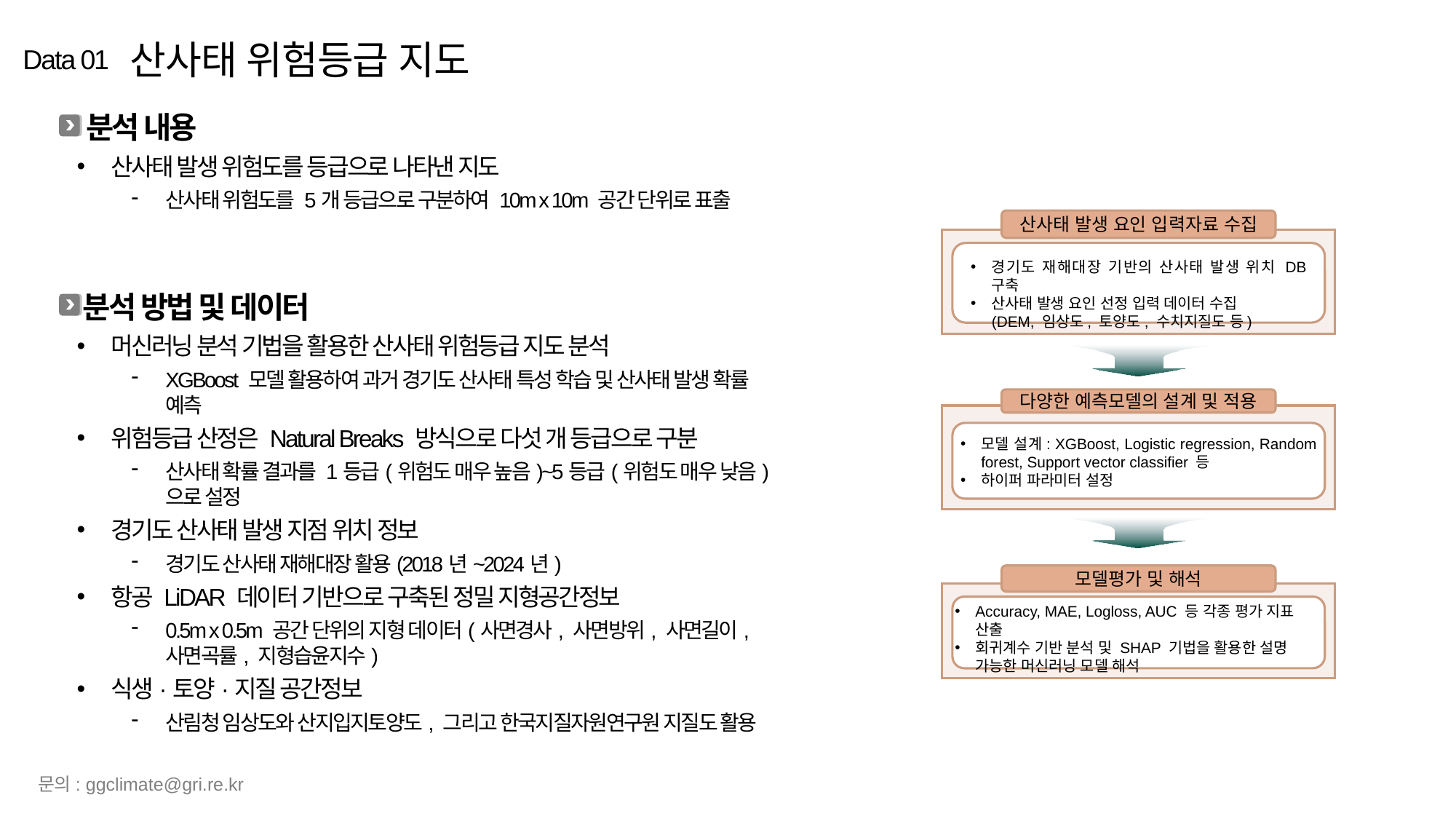

산사태 위험등급 지도
Data 01
분석 내용

산사태 발생 위험도를 등급으로 나타낸 지도
산사태 위험도를 5개 등급으로 구분하여 10m x 10m 공간 단위로 표출
산사태 발생 요인 입력자료 수집

경기도 재해대장 기반의 산사태 발생 위치 DB 구축
산사태 발생 요인 선정 입력 데이터 수집
     (DEM, 임상도, 토양도, 수치지질도 등)
분석 방법 및 데이터

머신러닝 분석 기법을 활용한 산사태 위험등급 지도 분석
XGBoost 모델 활용하여 과거 경기도 산사태 특성 학습 및 산사태 발생 확률 예측
위험등급 산정은 Natural Breaks 방식으로 다섯 개 등급으로 구분
산사태 확률 결과를 1등급(위험도 매우 높음)~5등급(위험도 매우 낮음)으로 설정
경기도 산사태 발생 지점 위치 정보
경기도 산사태 재해대장 활용(2018년~2024년)
항공 LiDAR 데이터 기반으로 구축된 정밀 지형공간정보
0.5m x 0.5m 공간 단위의 지형 데이터(사면경사, 사면방위, 사면길이, 사면곡률, 지형습윤지수)
식생·토양·지질 공간정보
산림청 임상도와 산지입지토양도, 그리고 한국지질자원연구원 지질도 활용

다양한 예측모델의 설계 및 적용

모델 설계: XGBoost, Logistic regression, Random forest, Support vector classifier 등
하이퍼 파라미터 설정

모델평가 및 해석

Accuracy, MAE, Logloss, AUC 등 각종 평가 지표 산출
회귀계수 기반 분석 및 SHAP 기법을 활용한 설명 가능한 머신러닝 모델 해석

문의: ggclimate@gri.re.kr